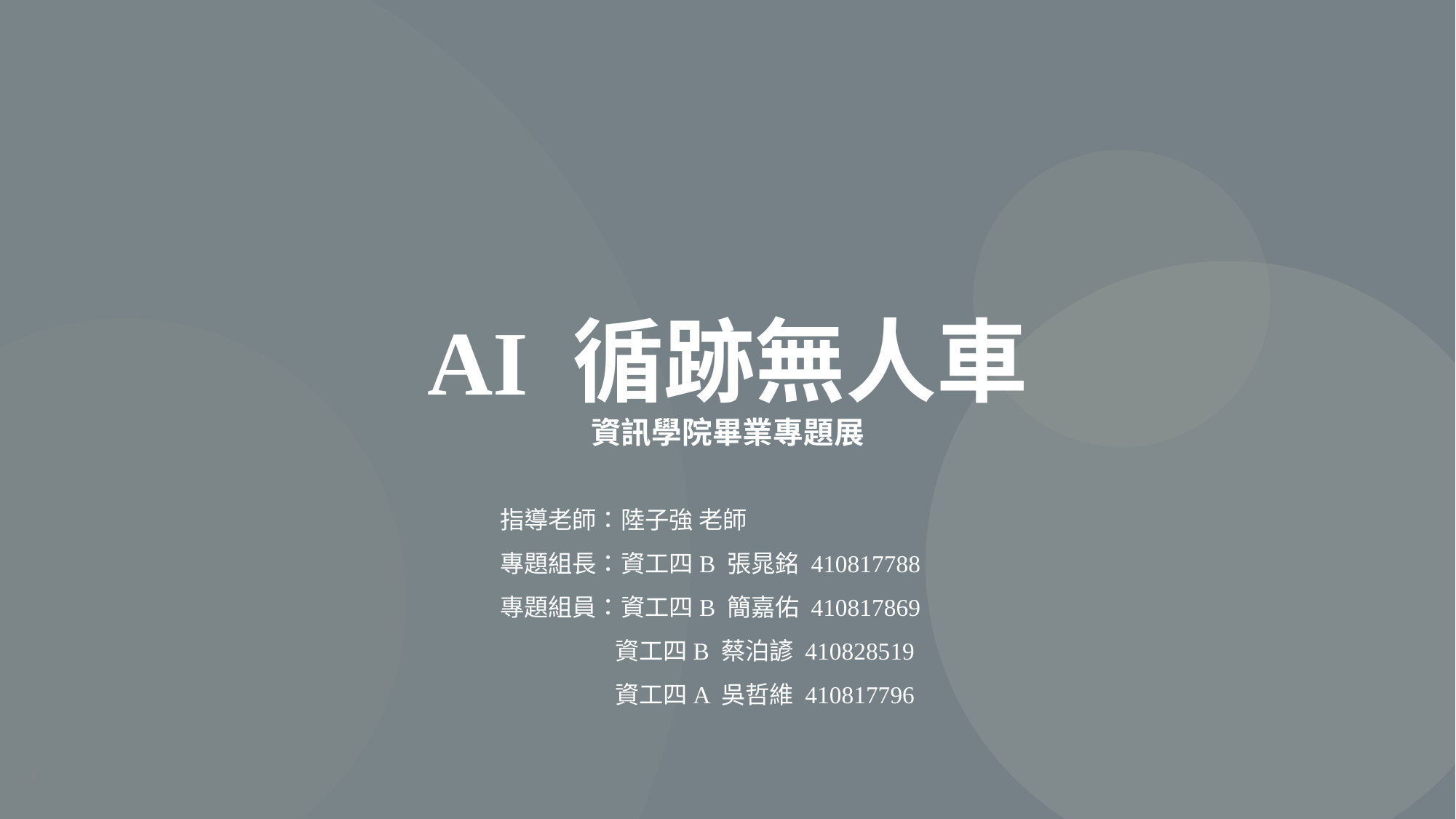

AI 循跡無人車
資訊學院畢業專題展

指導老師：陸子強 老師
專題組長：資工四B 張晁銘 410817788
專題組員：資工四B 簡嘉佑 410817869
                    資工四B 蔡泊諺 410828519
                    資工四A 吳哲維 410817796
1